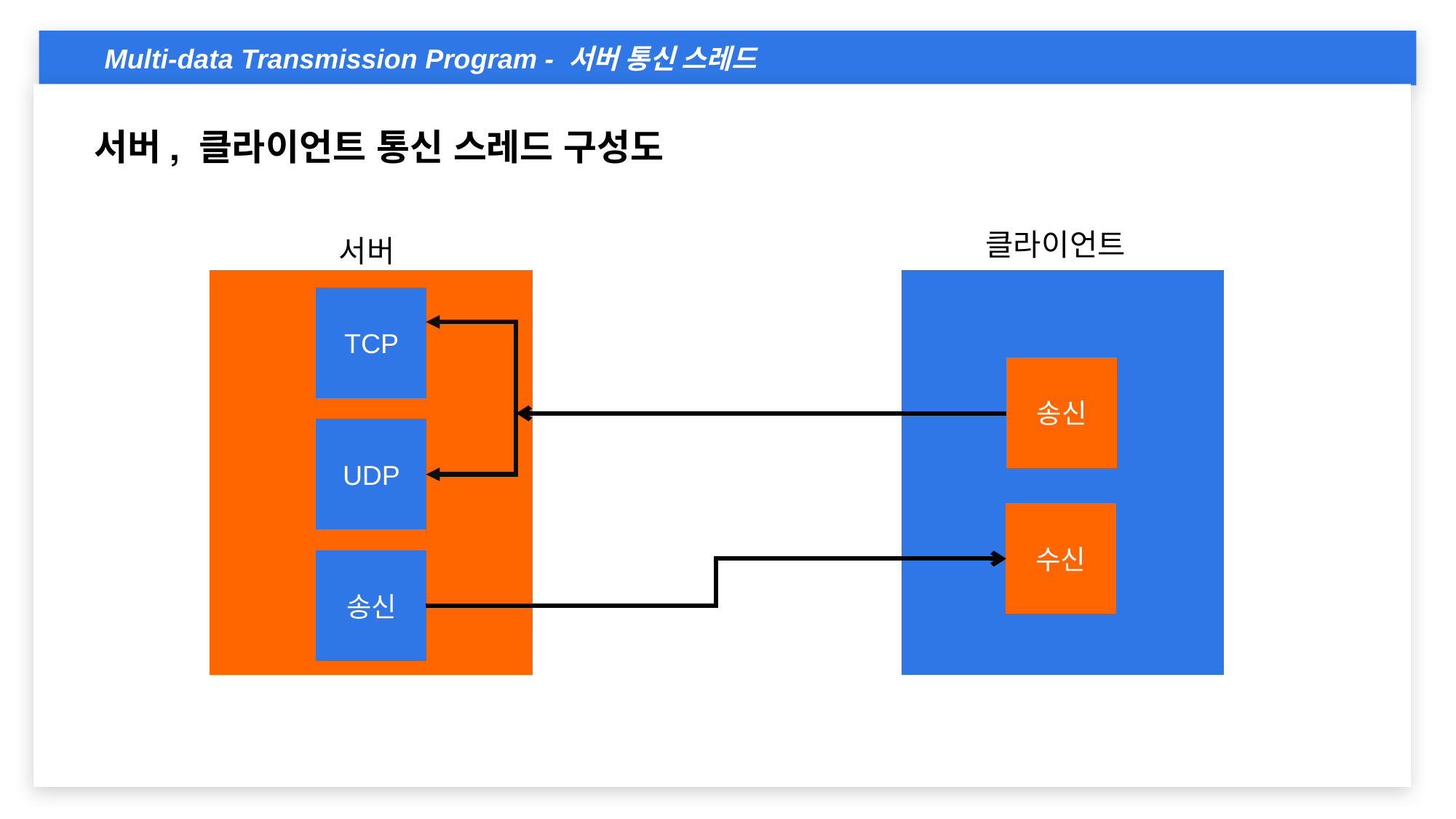

Multi-data Transmission Program - 서버 통신 스레드

₩
서버, 클라이언트 통신 스레드 구성도
클라이언트
서버

TCP

송신

UDP

수신

송신